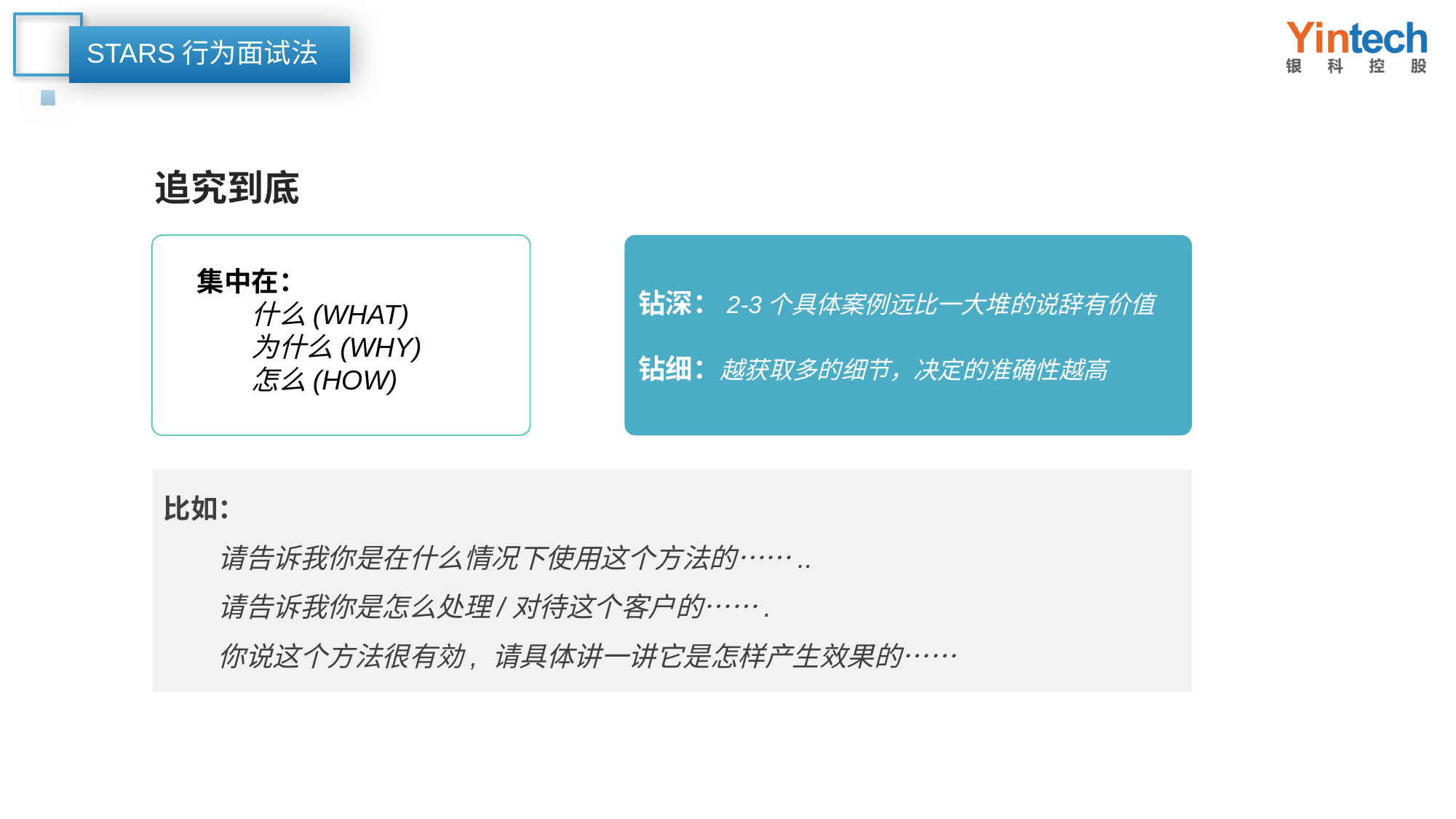

STARS行为面试法
追究到底

钻深：2-3个具体案例远比一大堆的说辞有价值

钻细：越获取多的细节，决定的准确性越高
集中在：
什么(WHAT)
为什么(WHY)
怎么(HOW)
比如：
请告诉我你是在什么情况下使用这个方法的……..
请告诉我你是怎么处理/对待这个客户的…….
你说这个方法很有効, 请具体讲一讲它是怎样产生效果的……